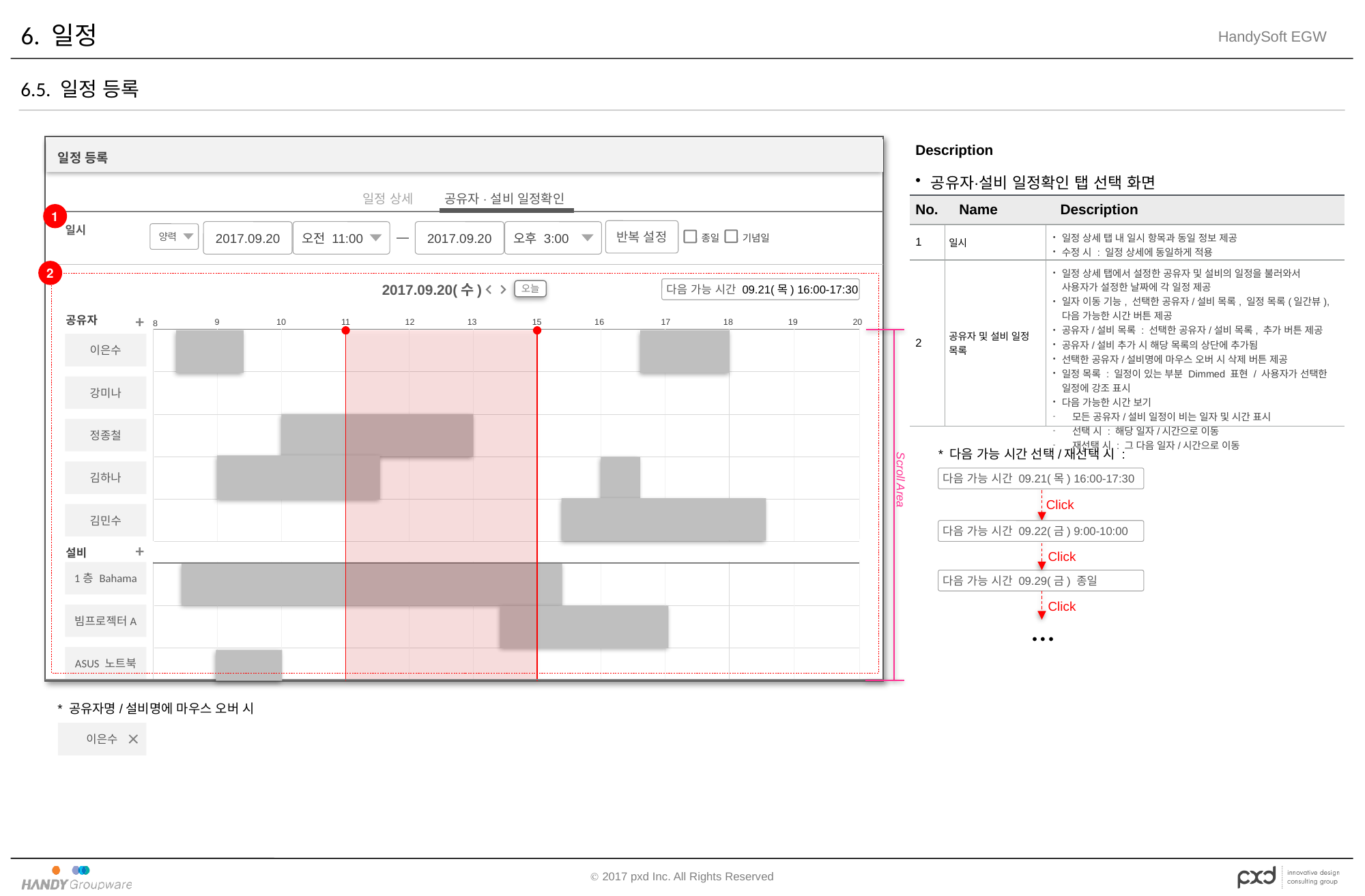

# 6. 일정
6.5. 일정 등록

| Description |  |  |
| --- | --- | --- |
| 공유자∙설비 일정확인 탭 선택 화면 |  |  |
| No. | Name | Description |
| 1 | 일시 | 일정 상세 탭 내 일시 항목과 동일 정보 제공 수정 시 : 일정 상세에 동일하게 적용 |
| 2 | 공유자 및 설비 일정 목록 | 일정 상세 탭에서 설정한 공유자 및 설비의 일정을 불러와서 사용자가 설정한 날짜에 각 일정 제공 일자 이동 기능, 선택한 공유자/설비 목록, 일정 목록(일간뷰), 다음 가능한 시간 버튼 제공 공유자/설비 목록 : 선택한 공유자/설비 목록, 추가 버튼 제공 공유자/설비 추가 시 해당 목록의 상단에 추가됨 선택한 공유자/설비명에 마우스 오버 시 삭제 버튼 제공 일정 목록 : 일정이 있는 부분 Dimmed 표현 / 사용자가 선택한 일정에 강조 표시 다음 가능한 시간 보기 모든 공유자/설비 일정이 비는 일자 및 시간 표시 선택 시 : 해당 일자/시간으로 이동 재선택 시 : 그 다음 일자/시간으로 이동 |

일정 등록
일정 상세
공유자 ∙ 설비 일정확인
1

반복 설정
2017.09.20
오전 11:00
2017.09.20
오후 3:00

일시
양력

기념일

종일

2

다음 가능 시간 09.21(목) 16:00-17:30
오늘

2017.09.20(수)
+
공유자
11
8
9
10
12
13
15
16
17
18
19
20
Scroll Area

이은수
강미나
정종철
김하나
김민수
1층 Bahama
빔프로젝터A
ASUS 노트북

* 다음 가능 시간 선택/재선택 시 :

다음 가능 시간 09.21(목) 16:00-17:30
Click

다음 가능 시간 09.22(금) 9:00-10:00
+
설비
Click

다음 가능 시간 09.29(금) 종일
Click
…

* 공유자명/설비명에 마우스 오버 시
이은수